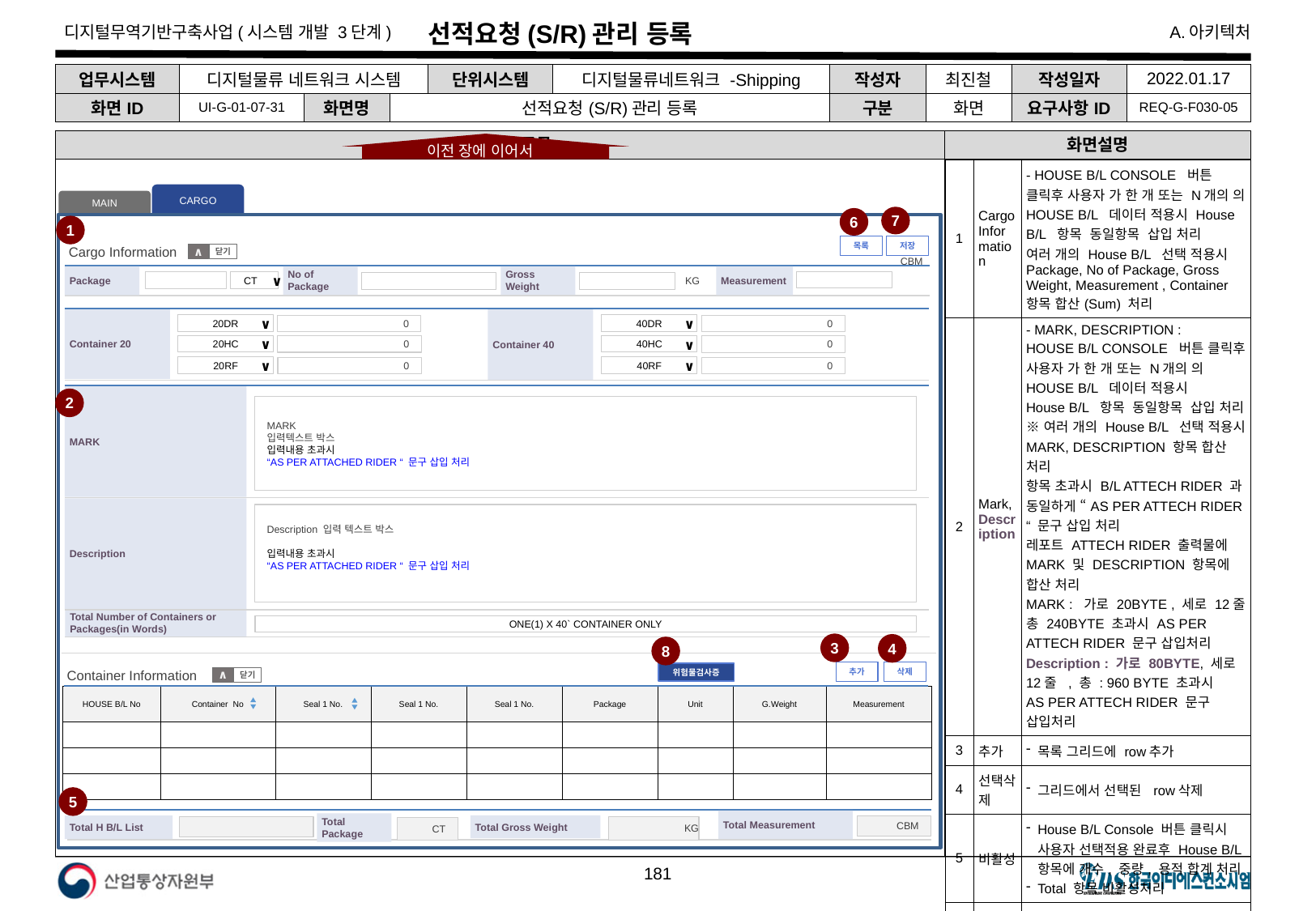

# 선적요청(S/R)관리 등록
| 업무시스템 | 디지털물류 네트워크 시스템 |  |  | 단위시스템 | 디지털물류네트워크 -Shipping | 작성자 | 최진철 | 작성일자 | 2022.01.17 |
| --- | --- | --- | --- | --- | --- | --- | --- | --- | --- |
| 화면ID | UI-G-01-07-31 | 화면명 | 선적요청(S/R)관리 등록 |  |  | 구분 | 화면 | 요구사항ID | REQ-G-F030-05 |
S/R 관리 등록
화면설명

이전 장에 이어서

| 1 | Cargo Information | - HOUSE B/L CONSOLE 버튼 클릭후 사용자 가 한 개 또는 N개의 의 HOUSE B/L 데이터 적용시 House B/L 항목 동일항목 삽입 처리 여러 개의 House B/L 선택 적용시 Package, No of Package, Gross Weight, Measurement , Container 항목 합산(Sum) 처리 |
| --- | --- | --- |
| 2 | Mark, Description | - MARK, DESCRIPTION : HOUSE B/L CONSOLE 버튼 클릭후 사용자 가 한 개 또는 N개의 의 HOUSE B/L 데이터 적용시 House B/L 항목 동일항목 삽입 처리 ※여러 개의 House B/L 선택 적용시 MARK, DESCRIPTION 항목 합산 처리 항목 초과시 B/L ATTECH RIDER 과 동일하게 “AS PER ATTECH RIDER “ 문구 삽입 처리 레포트 ATTECH RIDER 출력물에 MARK 및 DESCRIPTION 항목에 합산 처리 MARK : 가로 20BYTE , 세로 12줄 총 240BYTE 초과시 AS PER ATTECH RIDER 문구 삽입처리 Description : 가로 80BYTE, 세로 12줄 , 총 : 960 BYTE 초과시 AS PER ATTECH RIDER 문구 삽입처리 |
| 3 | 추가 | 목록 그리드에 row추가 |
| 4 | 선택삭제 | 그리드에서 선택된 row삭제 |
| 5 | 비활성 | House B/L Console 버튼 클릭시 사용자 선택적용 완료후 House B/L 항목에 개수, 중량, 용적 합계 처리 Total 항목 비활성처리 |
| 6 | 목록 | S/R 목록 화면으로 이동 |
| 7 | 저장 | S/R 정보를 저장 |
| 8 | 위험물검사증 | 등록되어있는 컨테이너 번호 , 등록일자 기준으로 ULH 위험물검사증 팝업호출 |
|  |  | ※ 보안체크 SR1-1. DBMS 조회 및 결과 검증 : SQL 삽입 차단(mybatis $ 사용불가 #만 사용) SR1-5. 웹 서비스 요청 및 결과 검증 : 크로스사이트스크립트(XSS) 차단(공통필터적용) SR3-1. 예외처리 : 에러 시 시스템 정보 노출차단(에러 시 오류페이지 이동 공통 적용) |
CARGO
MAIN
7
6

1
저장
목록
Cargo Information
닫기
∧
CBM
Gross Weight
No of Package
Measurement
Package
KG

CT
∨

Container 20
Container 40
20DR
∨
40DR
∨
0
0
20HC
∨
40HC
∨
0
0
20RF
∨
40RF
∨
0
0
MARK
2
MARK
입력텍스트 박스
입력내용 초과시
“AS PER ATTACHED RIDER “ 문구 삽입 처리
Description
Description 입력 텍스트 박스

입력내용 초과시
“AS PER ATTACHED RIDER “ 문구 삽입 처리

Total Number of Containers or Packages(in Words)
ONE(1) X 40` CONTAINER ONLY
3
4
8
삭제
추가
위험물검사증
Container Information
닫기
∧
| HOUSE B/L No | Container No | Seal 1 No. | Seal 1 No. | Seal 1 No. | Package | Unit | G.Weight | Measurement |
| --- | --- | --- | --- | --- | --- | --- | --- | --- |
|  |  |  |  |  |  |  |  |  |
|  |  |  |  |  |  |  |  |  |
|  |  |  |  |  |  |  |  |  |

5
Total Measurement
Total Package
Total Gross Weight
Total H B/L List
KG
CBM

CT